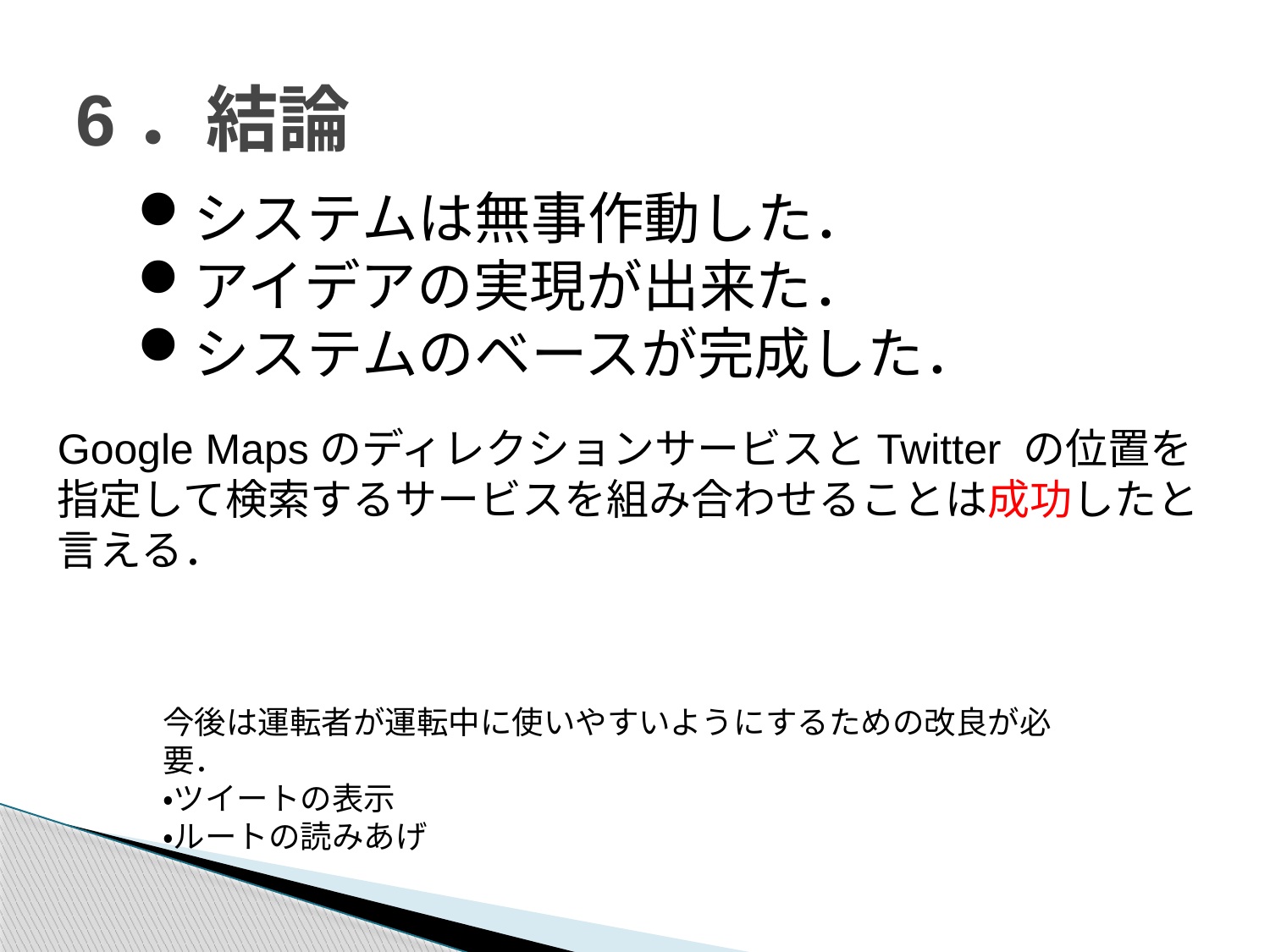

# 6．結論
システムは無事作動した．
アイデアの実現が出来た．
システムのベースが完成した．

Google MapsのディレクションサービスとTwitter の位置を指定して検索するサービスを組み合わせることは成功したと言える．

今後は運転者が運転中に使いやすいようにするための改良が必要．
・ツイートの表示
・ルートの読みあげ